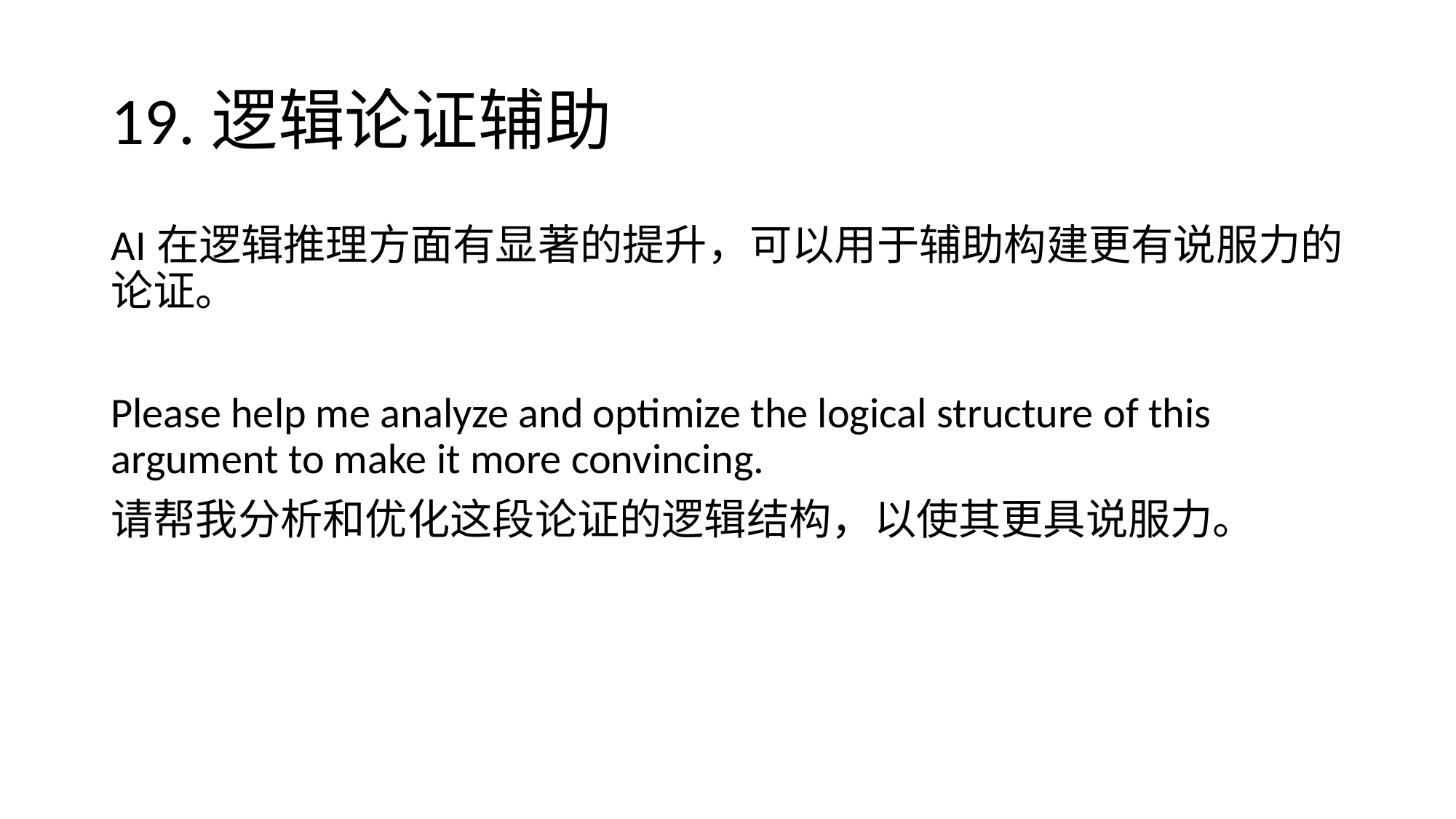

# 19.逻辑论证辅助
AI在逻辑推理方面有显著的提升，可以用于辅助构建更有说服力的论证。

Please help me analyze and optimize the logical structure of this argument to make it more convincing.
请帮我分析和优化这段论证的逻辑结构，以使其更具说服力。